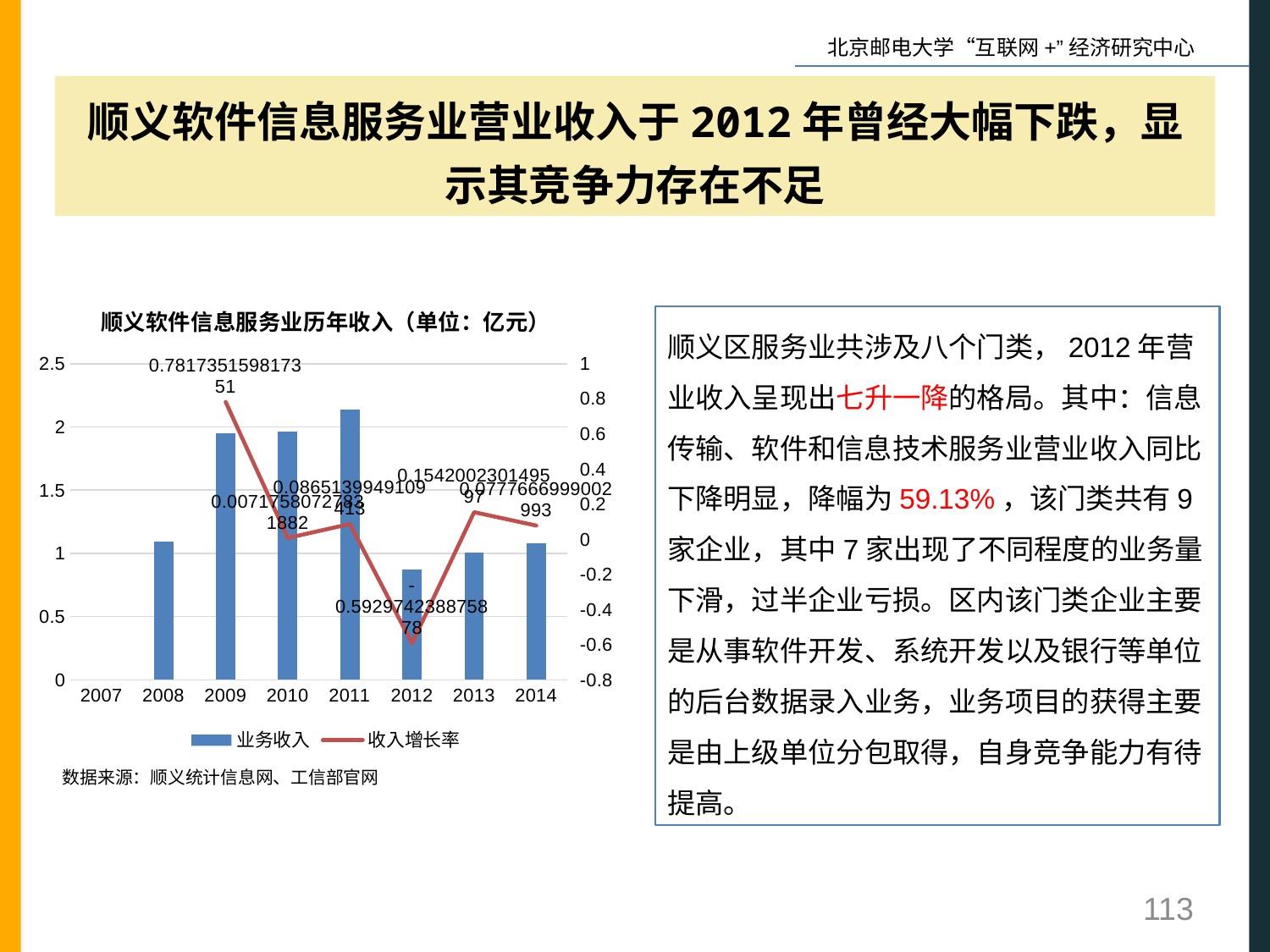

顺义软件信息服务业营业收入于2012年曾经大幅下跌，显示其竞争力存在不足

### Chart: 顺义软件信息服务业历年收入（单位：亿元）

| Category |  |  |
|---|---|---|
| 2007 | None | None |
| 2008 | 1.095 | None |
| 2009 | 1.951 | 0.7817351598173508 |
| 2010 | 1.965 | 0.00717580727831882 |
| 2011 | 2.135 | 0.08651399491094128 |
| 2012 | 0.8690000000000002 | -0.5929742388758782 |
| 2013 | 1.0029999999999994 | 0.1542002301495971 |
| 2014 | 1.081 | 0.07776669990029926 |
顺义区服务业共涉及八个门类，2012年营业收入呈现出七升一降的格局。其中：信息传输、软件和信息技术服务业营业收入同比下降明显，降幅为59.13%，该门类共有9家企业，其中7家出现了不同程度的业务量下滑，过半企业亏损。区内该门类企业主要是从事软件开发、系统开发以及银行等单位的后台数据录入业务，业务项目的获得主要是由上级单位分包取得，自身竞争能力有待提高。
数据来源：顺义统计信息网、工信部官网
113